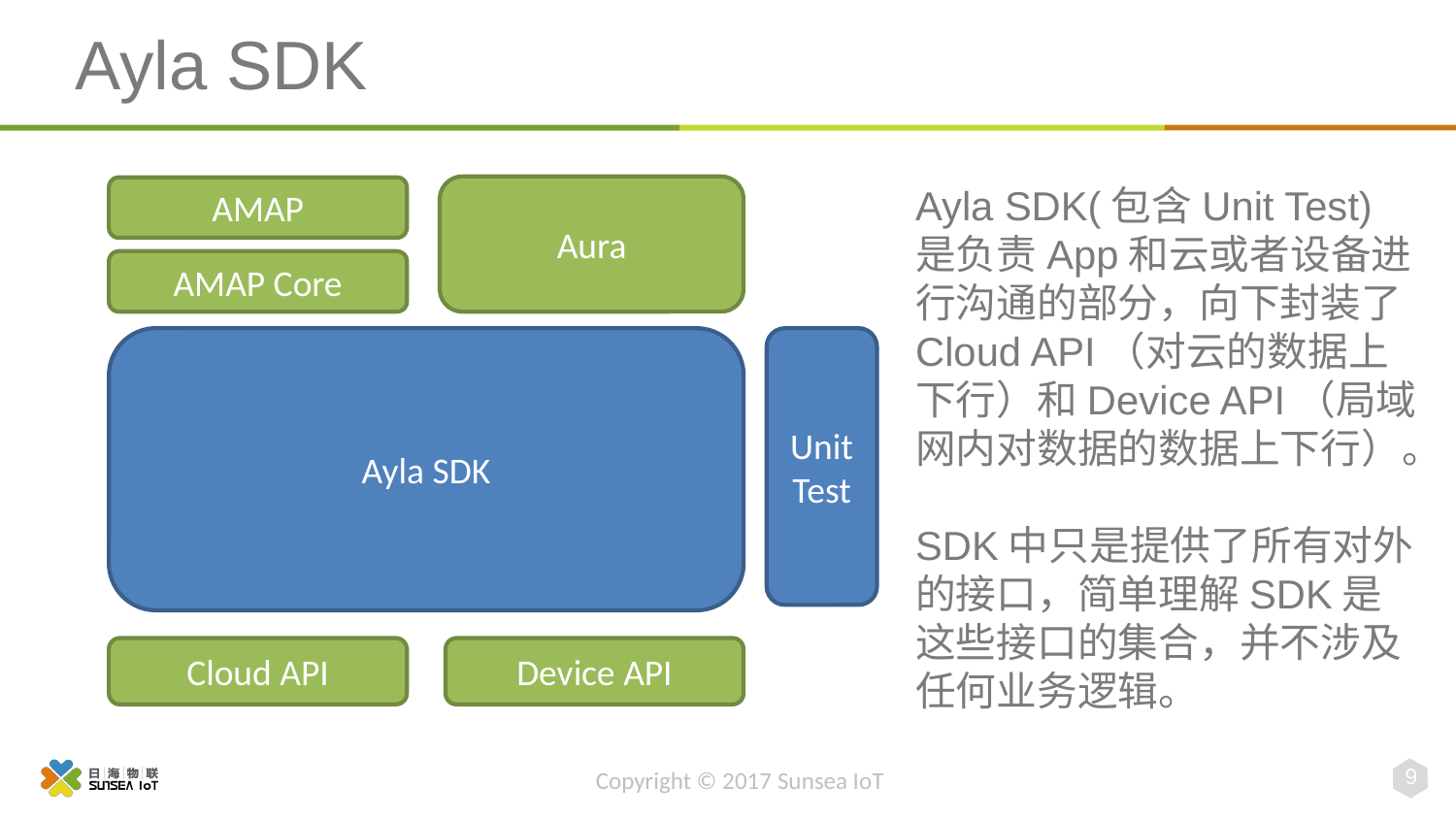

# Ayla SDK
Ayla SDK(包含Unit Test)是负责App和云或者设备进行沟通的部分，向下封装了Cloud API（对云的数据上下行）和Device API（局域网内对数据的数据上下行）。

SDK中只是提供了所有对外的接口，简单理解SDK是这些接口的集合，并不涉及任何业务逻辑。
Aura
AMAP
Ayla SDK
Unit Test
Cloud API
Device API
AMAP Core

9
Copyright © 2017 Sunsea IoT